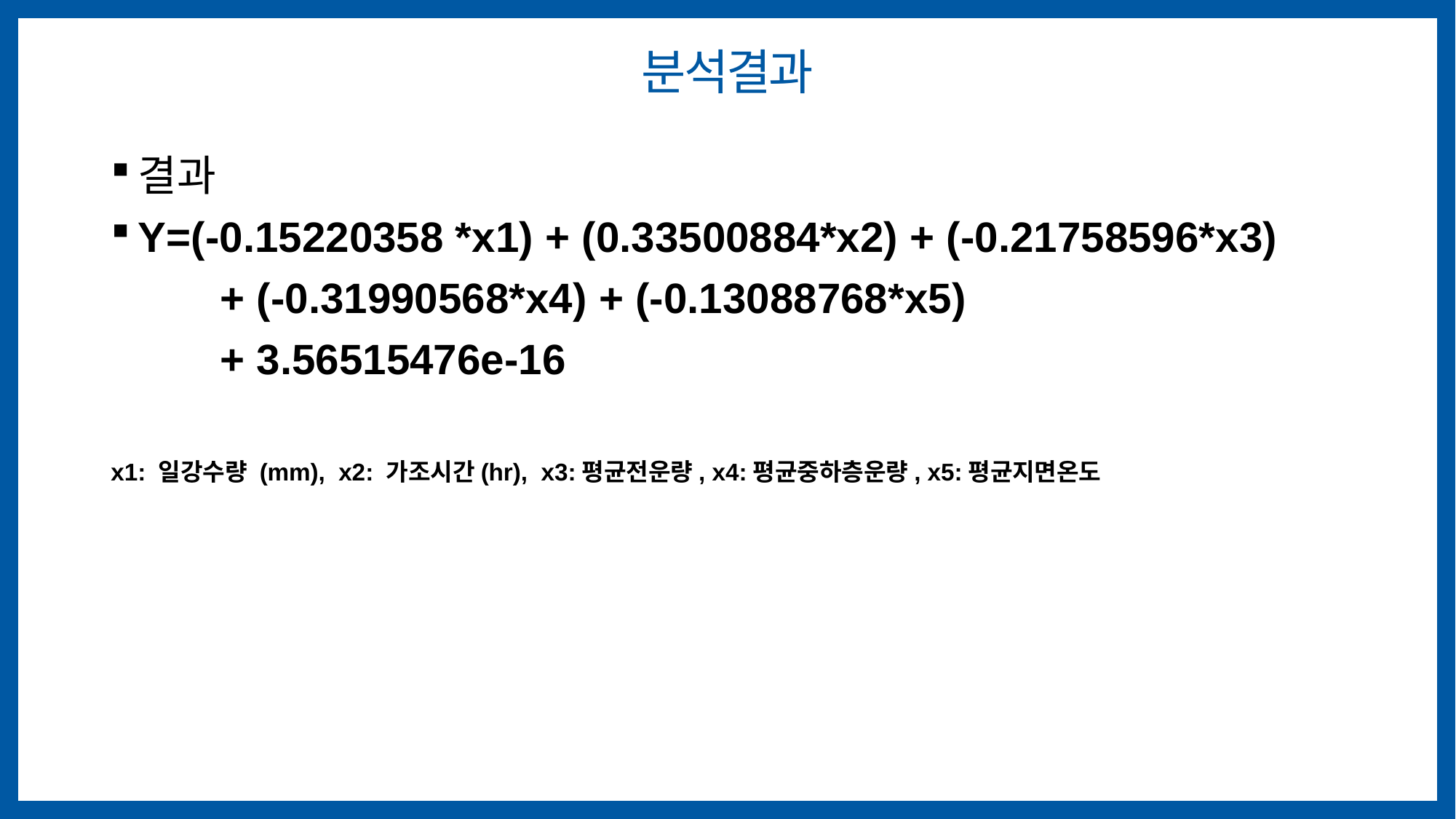

# 분석결과
결과
Y=(-0.15220358 *x1) + (0.33500884*x2) + (-0.21758596*x3)
	+ (-0.31990568*x4) + (-0.13088768*x5)
	+ 3.56515476e-16

x1: 일강수량 (mm),  x2: 가조시간(hr),  x3:평균전운량, x4:평균중하층운량, x5:평균지면온도